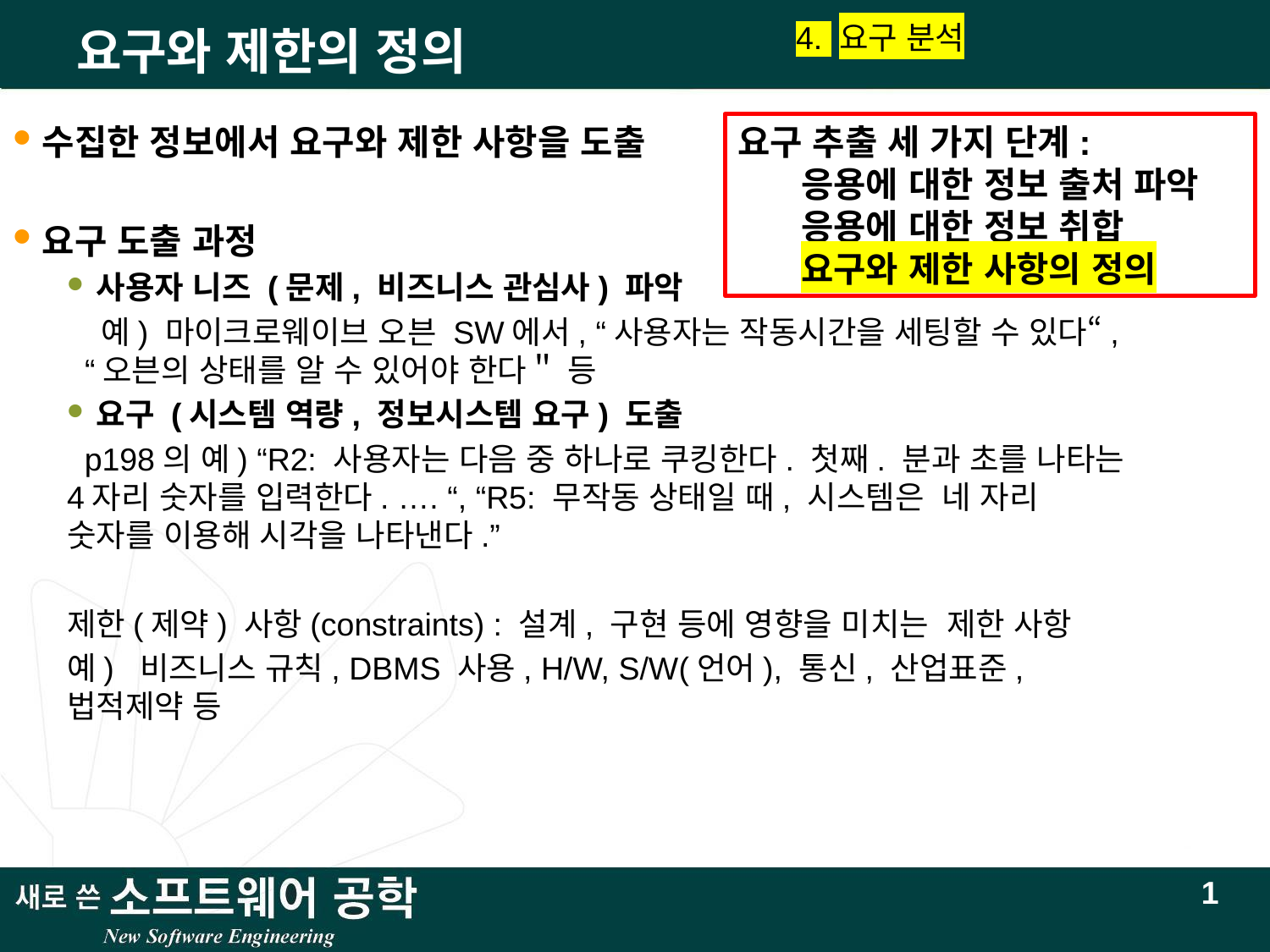

# 요구와 제한의 정의
4. 요구 분석
수집한 정보에서 요구와 제한 사항을 도출

요구 도출 과정
사용자 니즈 (문제, 비즈니스 관심사) 파악
   예) 마이크로웨이브 오븐 SW에서, “사용자는 작동시간을 세팅할 수 있다“,    “오븐의 상태를 알 수 있어야 한다＂ 등
요구 (시스템 역량, 정보시스템 요구) 도출
  p198의 예) “R2: 사용자는 다음 중 하나로 쿠킹한다. 첫째. 분과 초를 나타는 4자리 숫자를 입력한다. …. “, “R5: 무작동 상태일 때, 시스템은  네 자리 숫자를 이용해 시각을 나타낸다.”

제한(제약) 사항(constraints) : 설계, 구현 등에 영향을 미치는  제한 사항
예)  비즈니스 규칙, DBMS 사용, H/W, S/W(언어), 통신, 산업표준, 법적제약 등
요구 추출 세 가지 단계:
응용에 대한 정보 출처 파악
응용에 대한 정보 취합
요구와 제한 사항의 정의
1